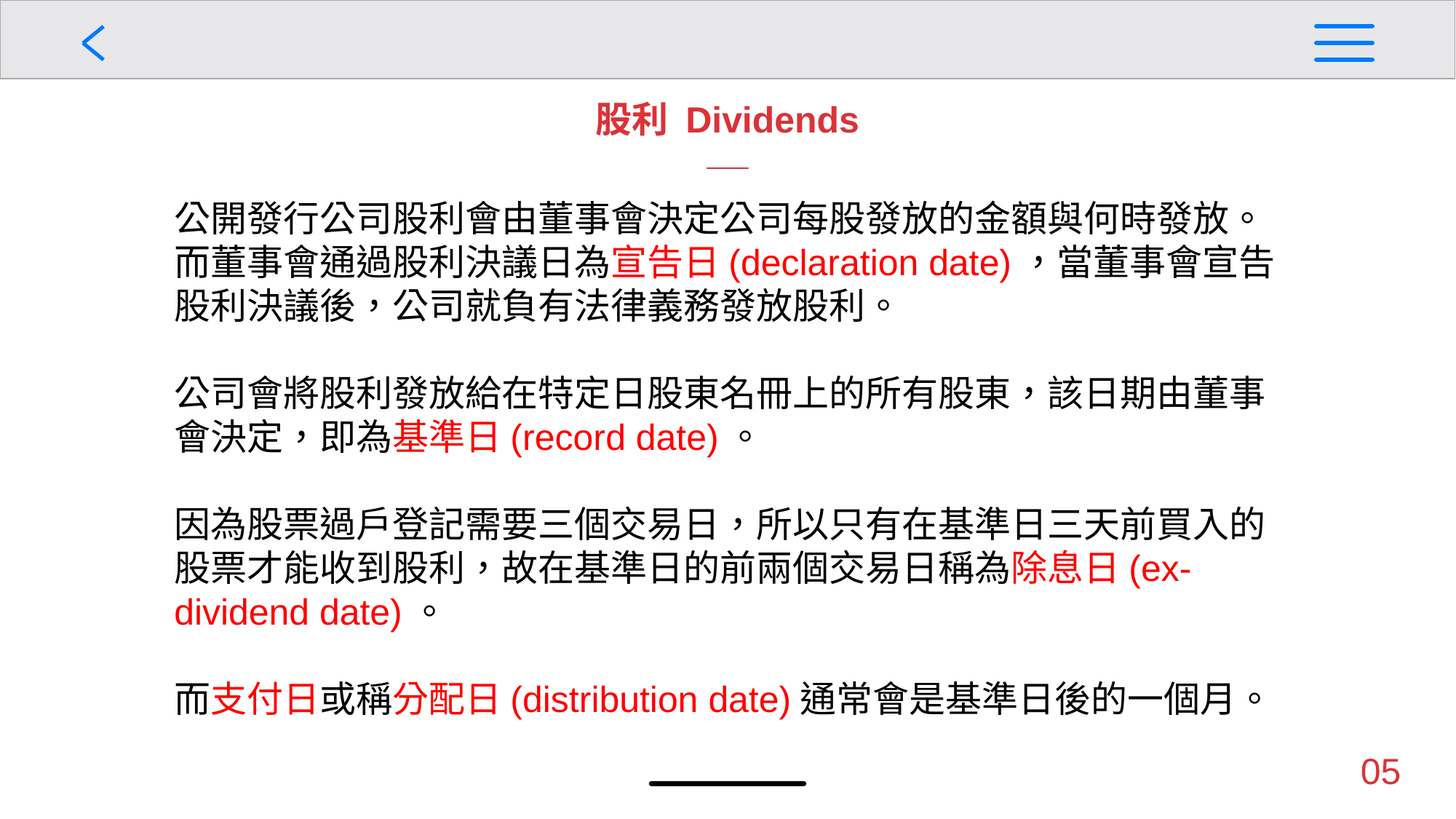

股利 Dividends
公開發行公司股利會由董事會決定公司每股發放的金額與何時發放。
而董事會通過股利決議日為宣告日(declaration date)，當董事會宣告股利決議後，公司就負有法律義務發放股利。

公司會將股利發放給在特定日股東名冊上的所有股東，該日期由董事會決定，即為基準日(record date)。

因為股票過戶登記需要三個交易日，所以只有在基準日三天前買入的股票才能收到股利，故在基準日的前兩個交易日稱為除息日(ex-dividend date)。

而支付日或稱分配日(distribution date)通常會是基準日後的一個月。
05